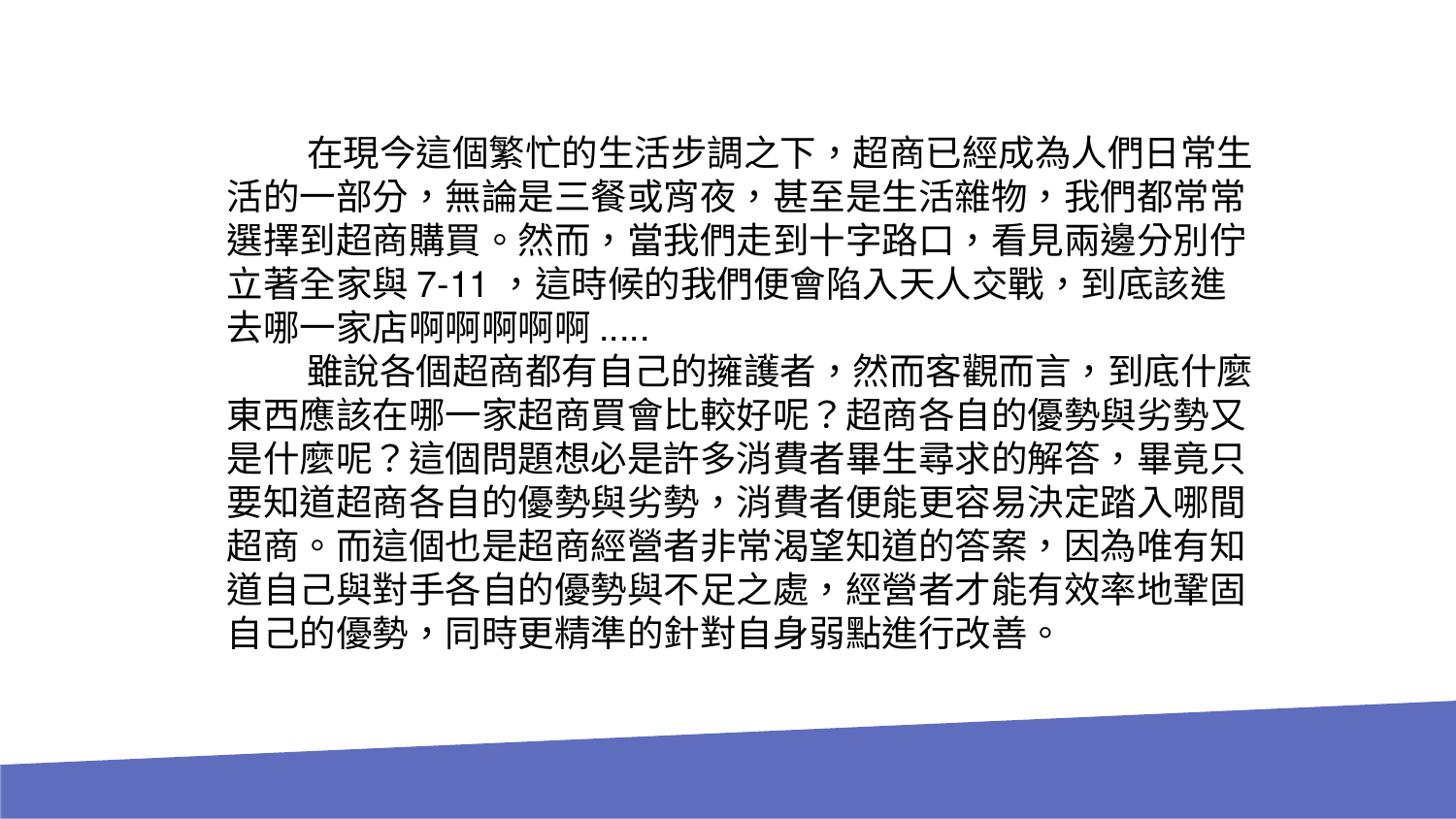

在現今這個繁忙的生活步調之下，超商已經成為人們日常生活的一部分，無論是三餐或宵夜，甚至是生活雜物，我們都常常選擇到超商購買。然而，當我們走到十字路口，看見兩邊分別佇立著全家與7-11，這時候的我們便會陷入天人交戰，到底該進去哪一家店啊啊啊啊啊.....
       雖說各個超商都有自己的擁護者，然而客觀而言，到底什麼東西應該在哪一家超商買會比較好呢？超商各自的優勢與劣勢又是什麼呢？這個問題想必是許多消費者畢生尋求的解答，畢竟只要知道超商各自的優勢與劣勢，消費者便能更容易決定踏入哪間超商。而這個也是超商經營者非常渴望知道的答案，因為唯有知道自己與對手各自的優勢與不足之處，經營者才能有效率地鞏固自己的優勢，同時更精準的針對自身弱點進行改善。